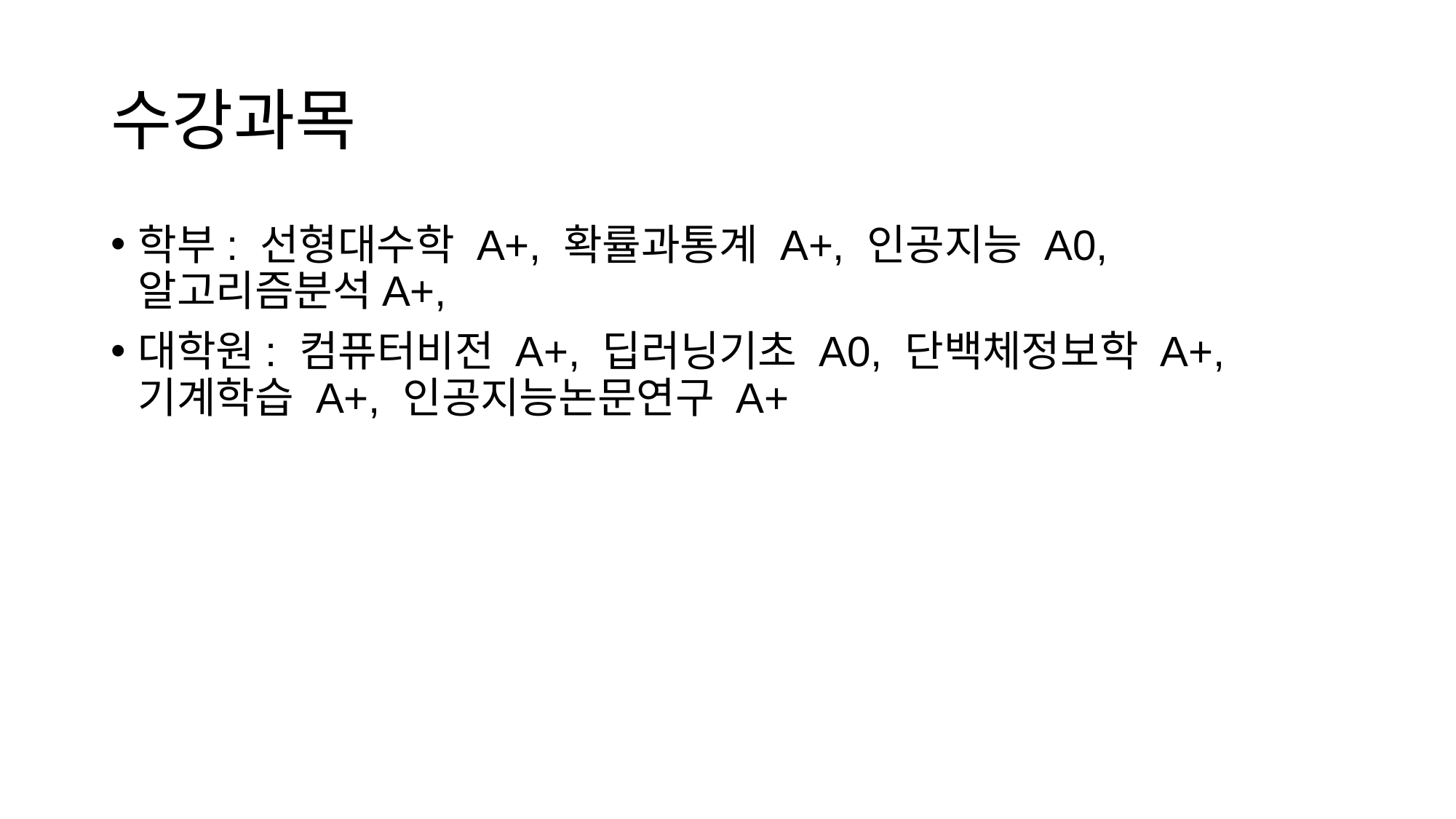

# 수강과목
학부: 선형대수학 A+, 확률과통계 A+, 인공지능 A0, 알고리즘분석A+,
대학원: 컴퓨터비전 A+, 딥러닝기초 A0, 단백체정보학 A+, 기계학습 A+, 인공지능논문연구 A+